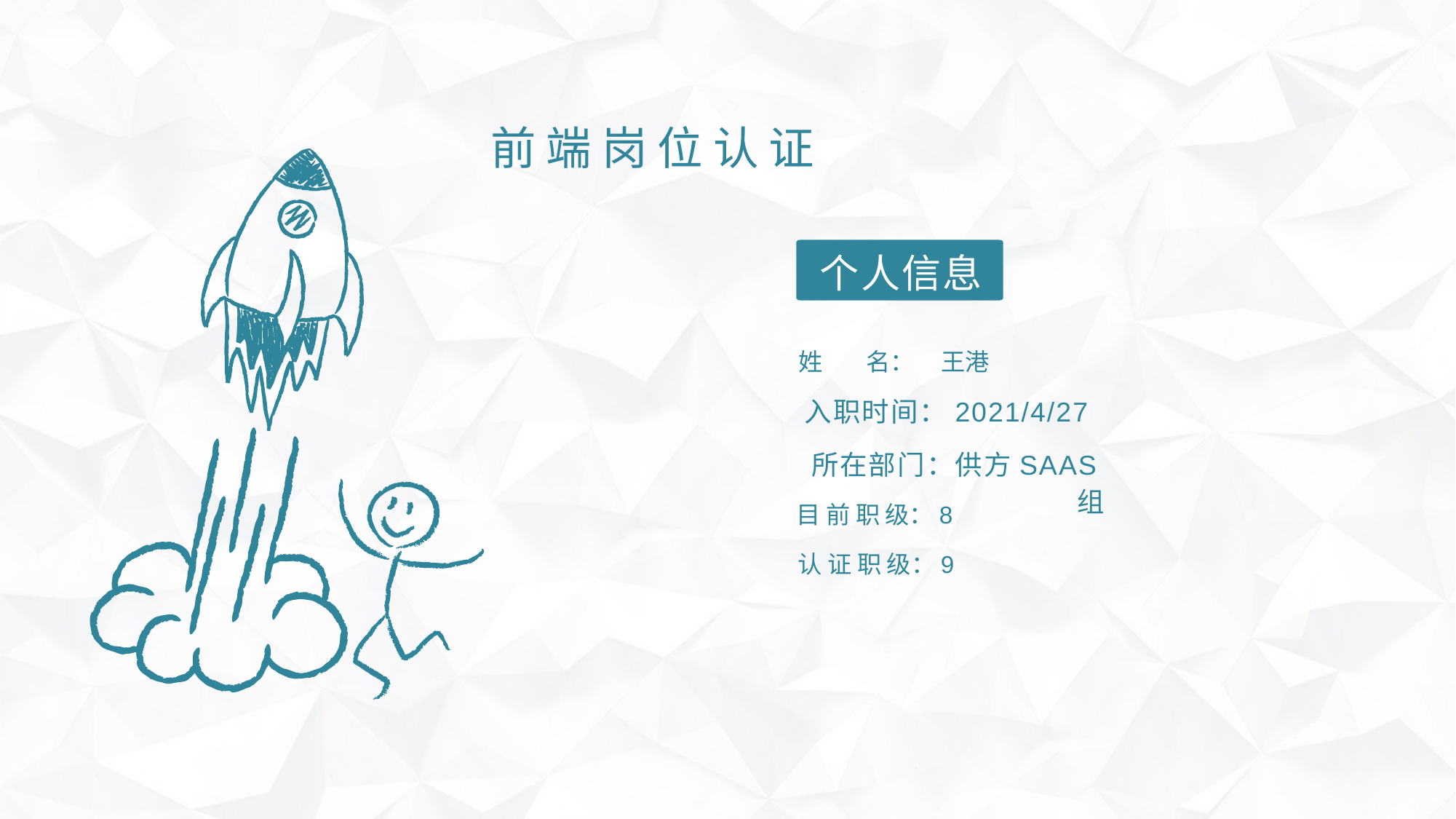

前 端 岗 位 认 证

个人信息

姓        名：
王港
入职时间：2021/4/27
所在部门：供方SAAS组
目 前 职 级：
8
认 证 职 级：
9